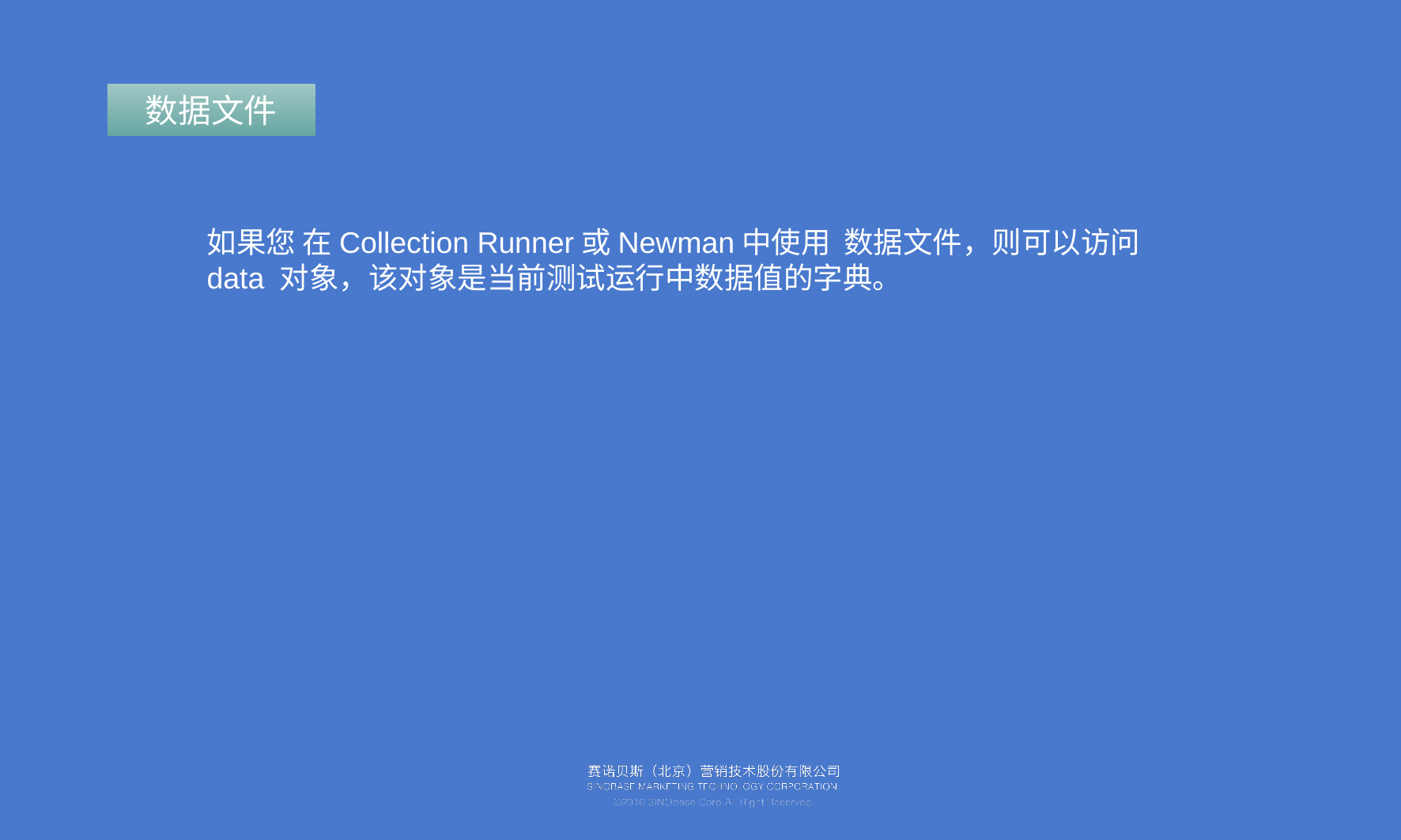

数据文件
如果您 在Collection Runner或Newman中使用  数据文件，则可以访问  data 对象，该对象是当前测试运行中数据值的字典。